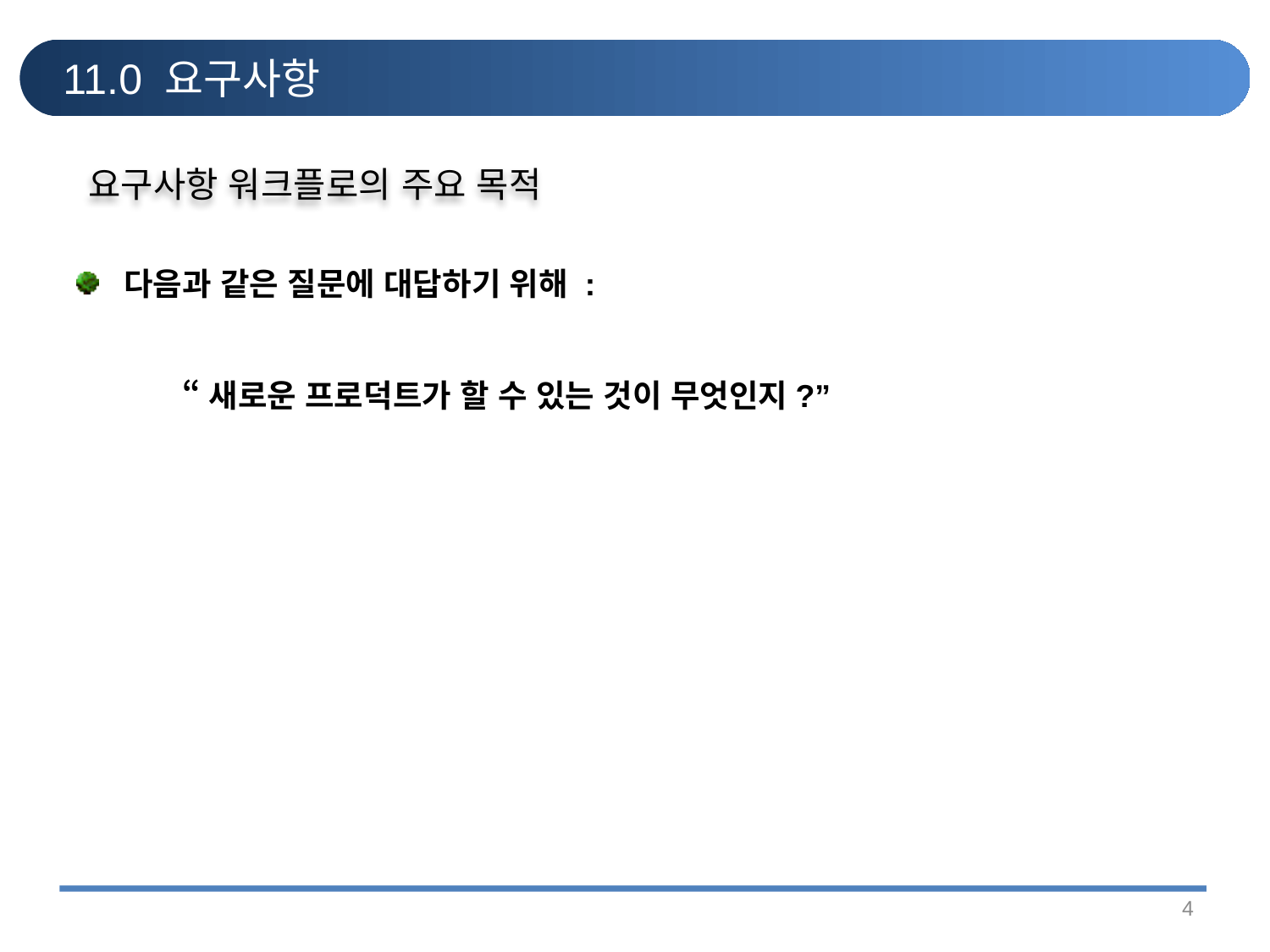

# 11.0 요구사항
요구사항 워크플로의 주요 목적
다음과 같은 질문에 대답하기 위해 :

            “새로운 프로덕트가 할 수 있는 것이 무엇인지?”

4